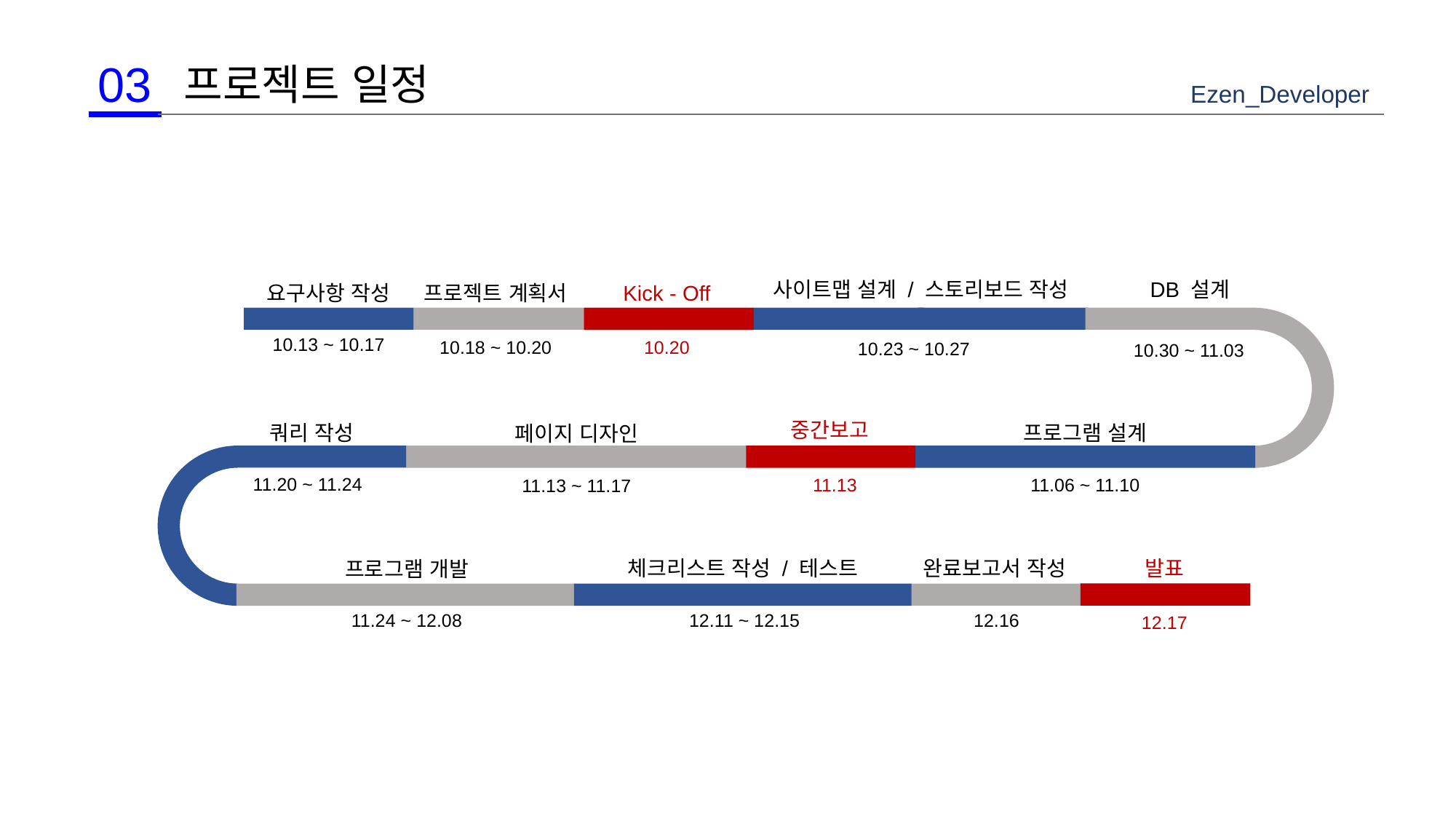

03
프로젝트 일정
Ezen_Developer
DB 설계
사이트맵 설계 / 스토리보드 작성
Kick - Off
프로젝트 계획서
요구사항 작성

10.13 ~ 10.17
10.18 ~ 10.20
10.20
10.23 ~ 10.27
10.30 ~ 11.03
중간보고
쿼리 작성
프로그램 설계
페이지 디자인

11.20 ~ 11.24
11.13
11.06 ~ 11.10
11.13 ~ 11.17
발표
완료보고서 작성
체크리스트 작성 / 테스트
프로그램 개발

12.16
12.11 ~ 12.15
11.24 ~ 12.08
12.17